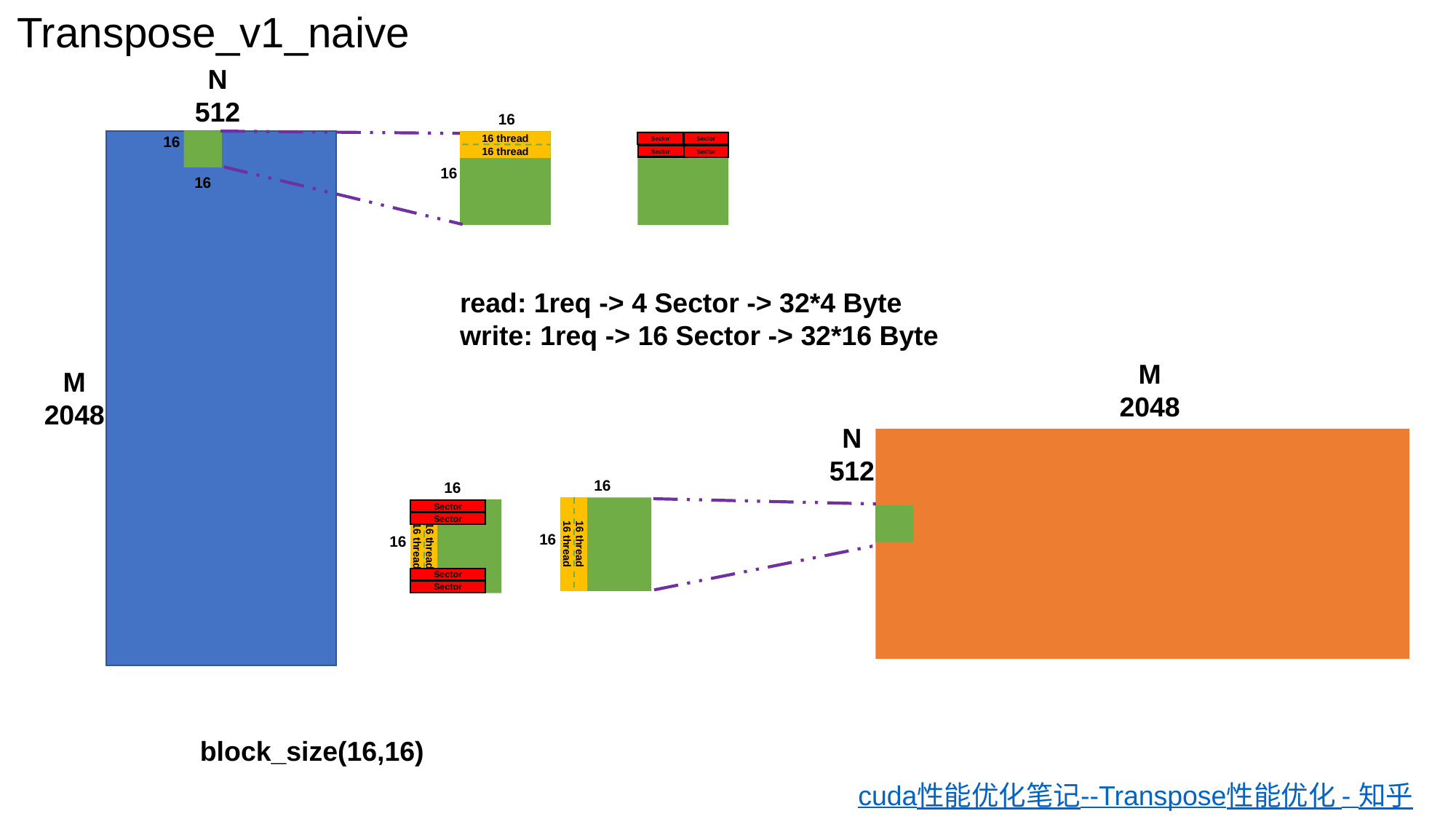

Transpose_v1_naive
N
512
16
16

16 thread
16 thread

16 thread
16 thread
Sector
Sector
Sector
Sector
16
16

read: 1req -> 4 Sector -> 32*4 Byte
write: 1req -> 16 Sector -> 32*16 Byte
M
2048
M
2048
N
512
16
16

Sector

Sector
16
16
16 thread
16 thread
16 thread
16 thread
Sector
Sector
block_size(16,16)
cuda性能优化笔记--Transpose性能优化 - 知乎